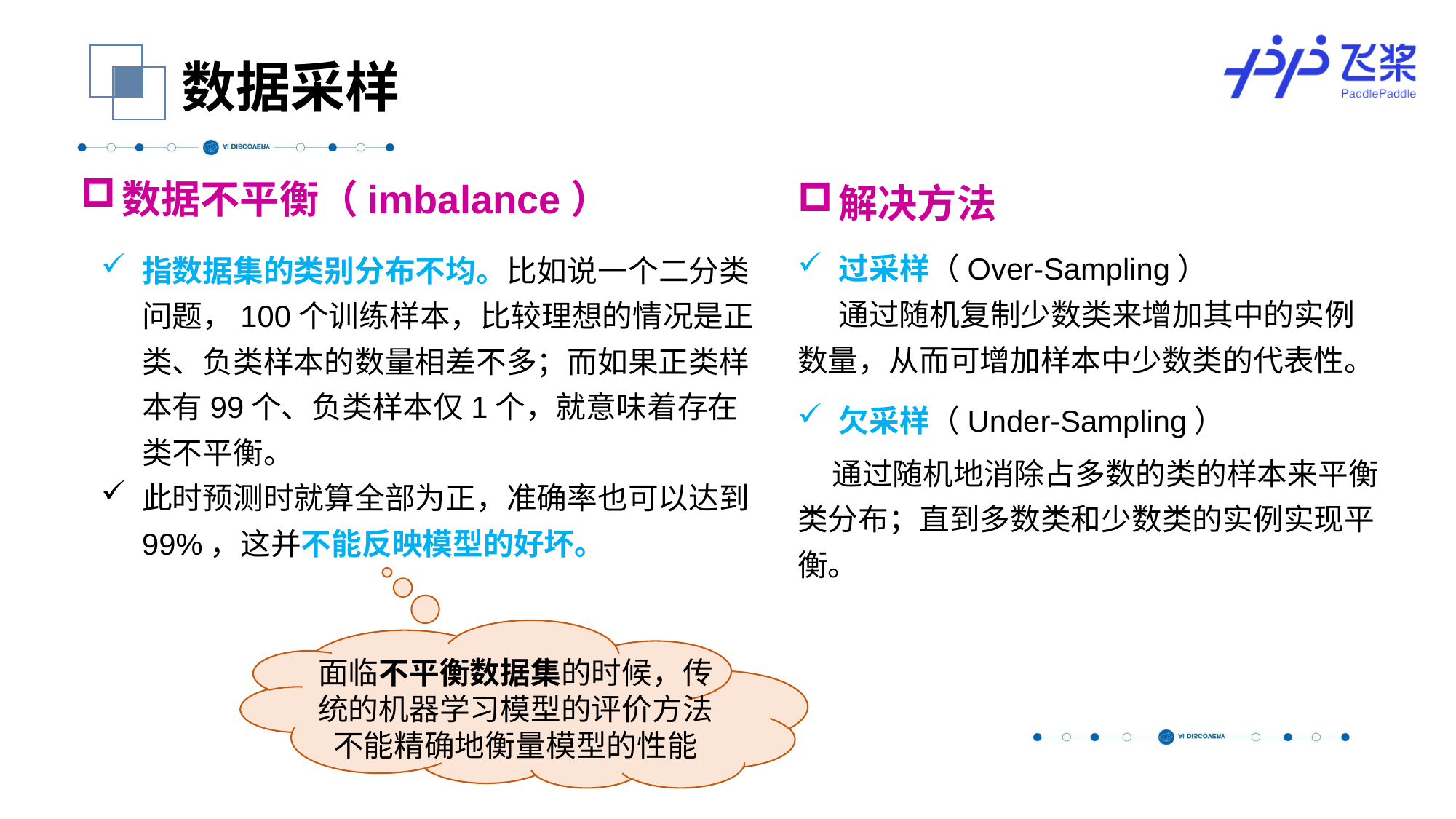

数据采样
数据不平衡（imbalance）
解决方法
过采样（Over-Sampling）
     通过随机复制少数类来增加其中的实例数量，从而可增加样本中少数类的代表性。
欠采样（Under-Sampling）
    通过随机地消除占多数的类的样本来平衡类分布；直到多数类和少数类的实例实现平衡。
指数据集的类别分布不均。比如说一个二分类问题，100个训练样本，比较理想的情况是正类、负类样本的数量相差不多；而如果正类样本有99个、负类样本仅1个，就意味着存在类不平衡。
此时预测时就算全部为正，准确率也可以达到99%，这并不能反映模型的好坏。

面临不平衡数据集的时候，传统的机器学习模型的评价方法不能精确地衡量模型的性能